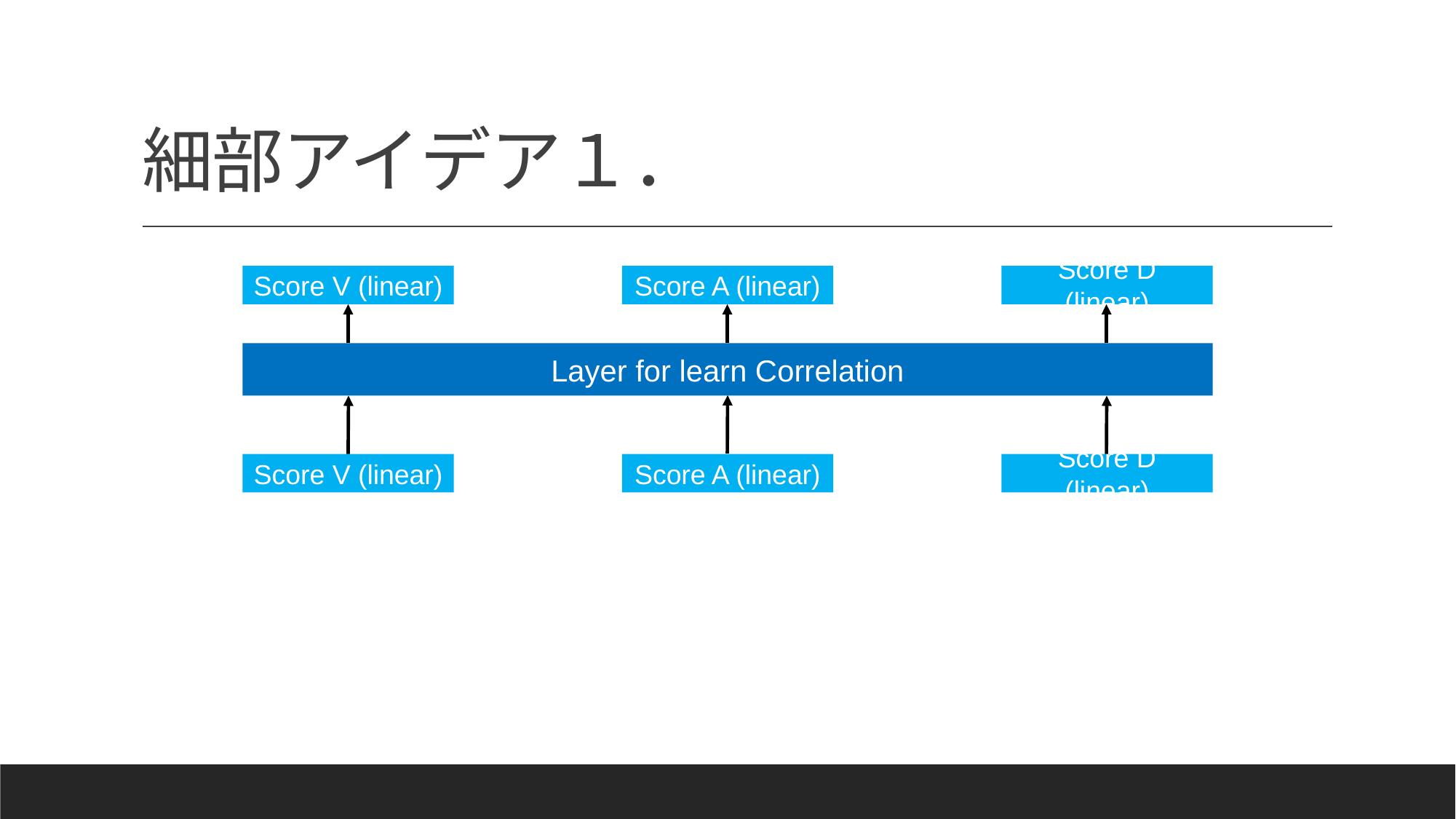

# 細部アイデア１．
Score D (linear)
Score A (linear)
Score V (linear)
Layer for learn Correlation
Score D (linear)
Score A (linear)
Score V (linear)